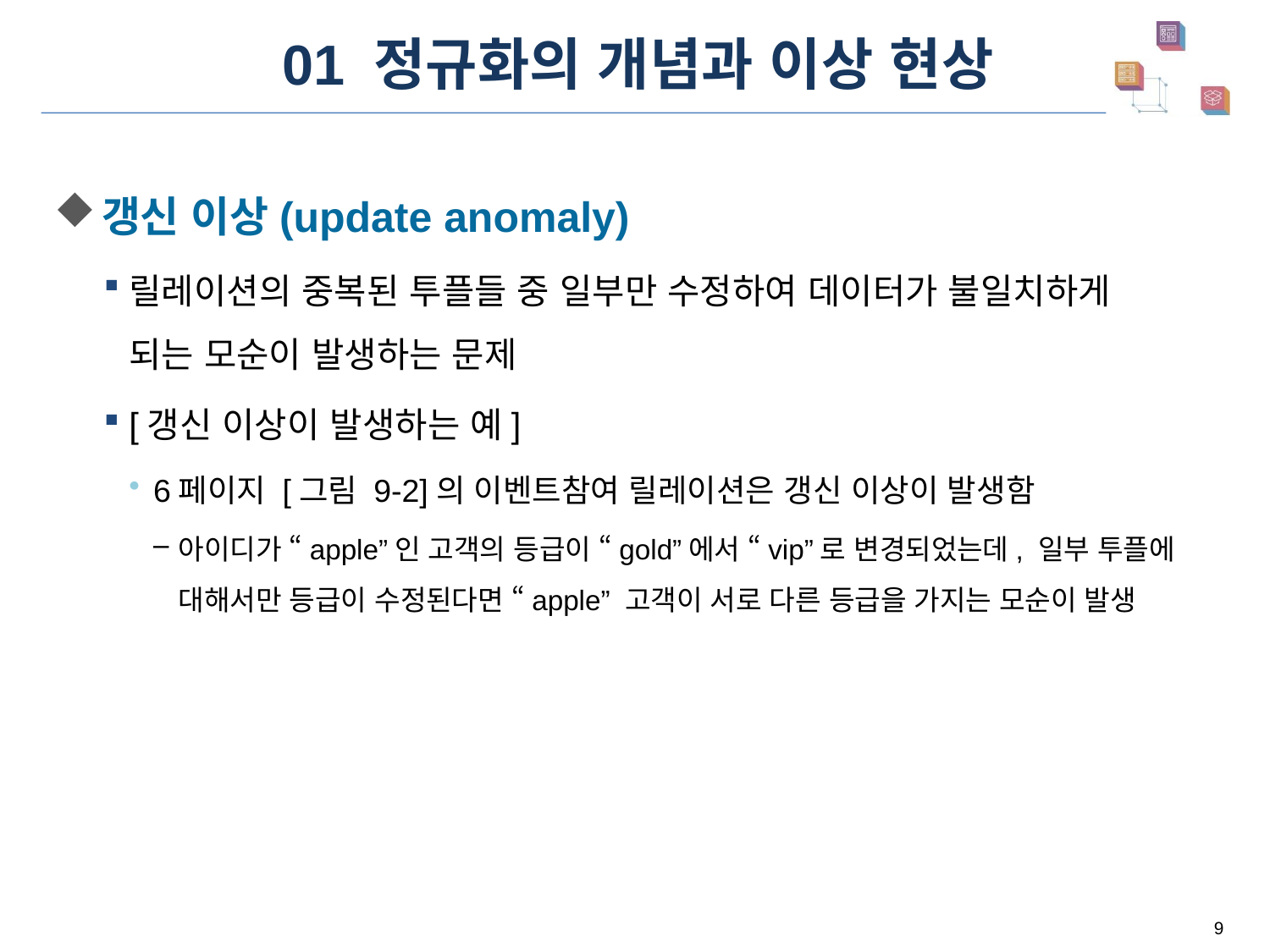

# 01 정규화의 개념과 이상 현상
갱신 이상(update anomaly)
릴레이션의 중복된 투플들 중 일부만 수정하여 데이터가 불일치하게
되는 모순이 발생하는 문제
[갱신 이상이 발생하는 예]
6페이지 [그림 9-2]의 이벤트참여 릴레이션은 갱신 이상이 발생함
아이디가 “apple”인 고객의 등급이 “gold”에서 “vip”로 변경되었는데, 일부 투플에
대해서만 등급이 수정된다면 “apple” 고객이 서로 다른 등급을 가지는 모순이 발생